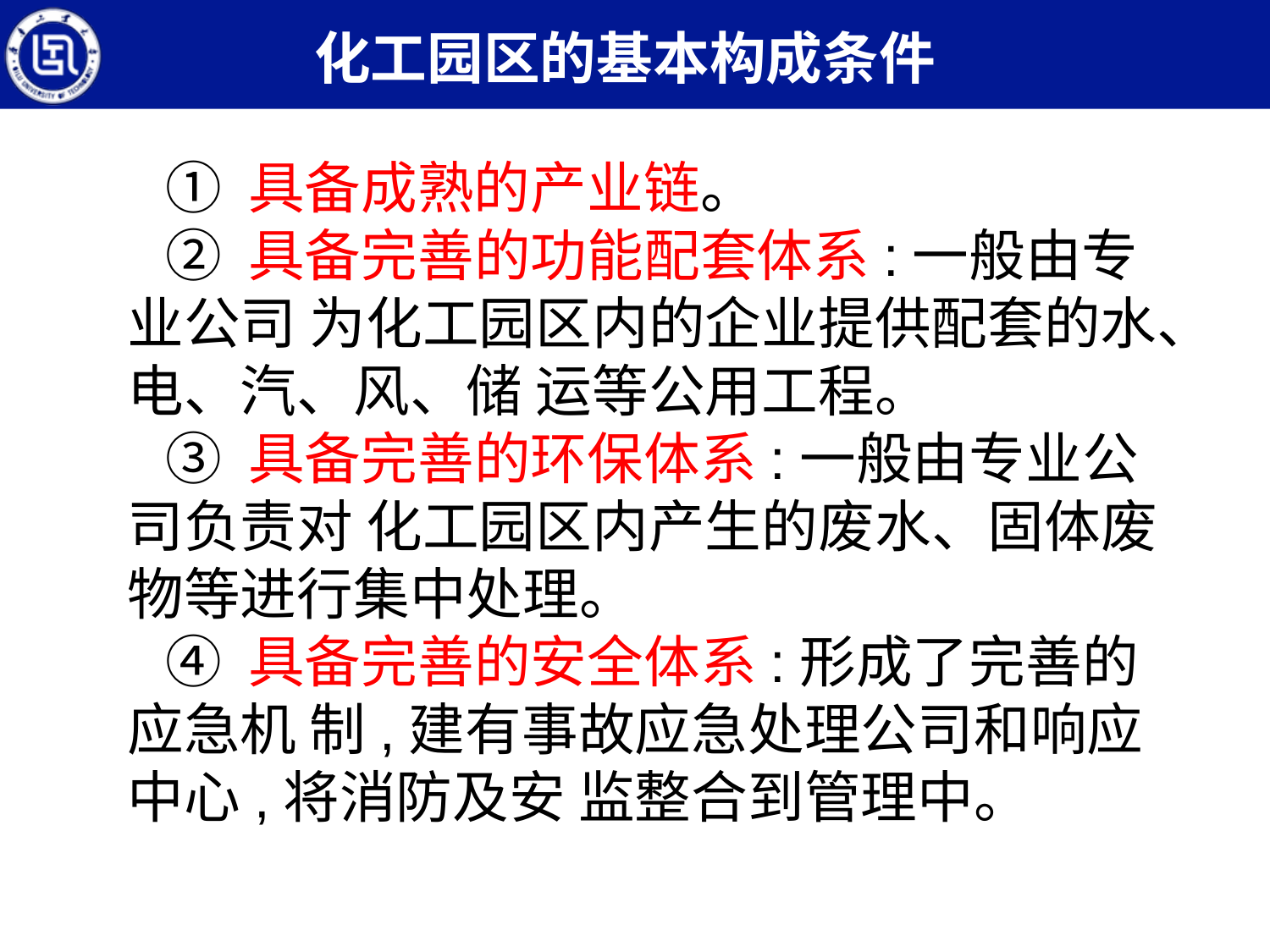

化工园区的基本构成条件
   ① 具备成熟的产业链。
   ② 具备完善的功能配套体系:一般由专业公司 为化工园区内的企业提供配套的水、电、汽、风、储 运等公用工程。
   ③ 具备完善的环保体系:一般由专业公司负责对 化工园区内产生的废水、固体废物等进行集中处理。
   ④ 具备完善的安全体系:形成了完善的应急机 制,建有事故应急处理公司和响应中心,将消防及安 监整合到管理中。